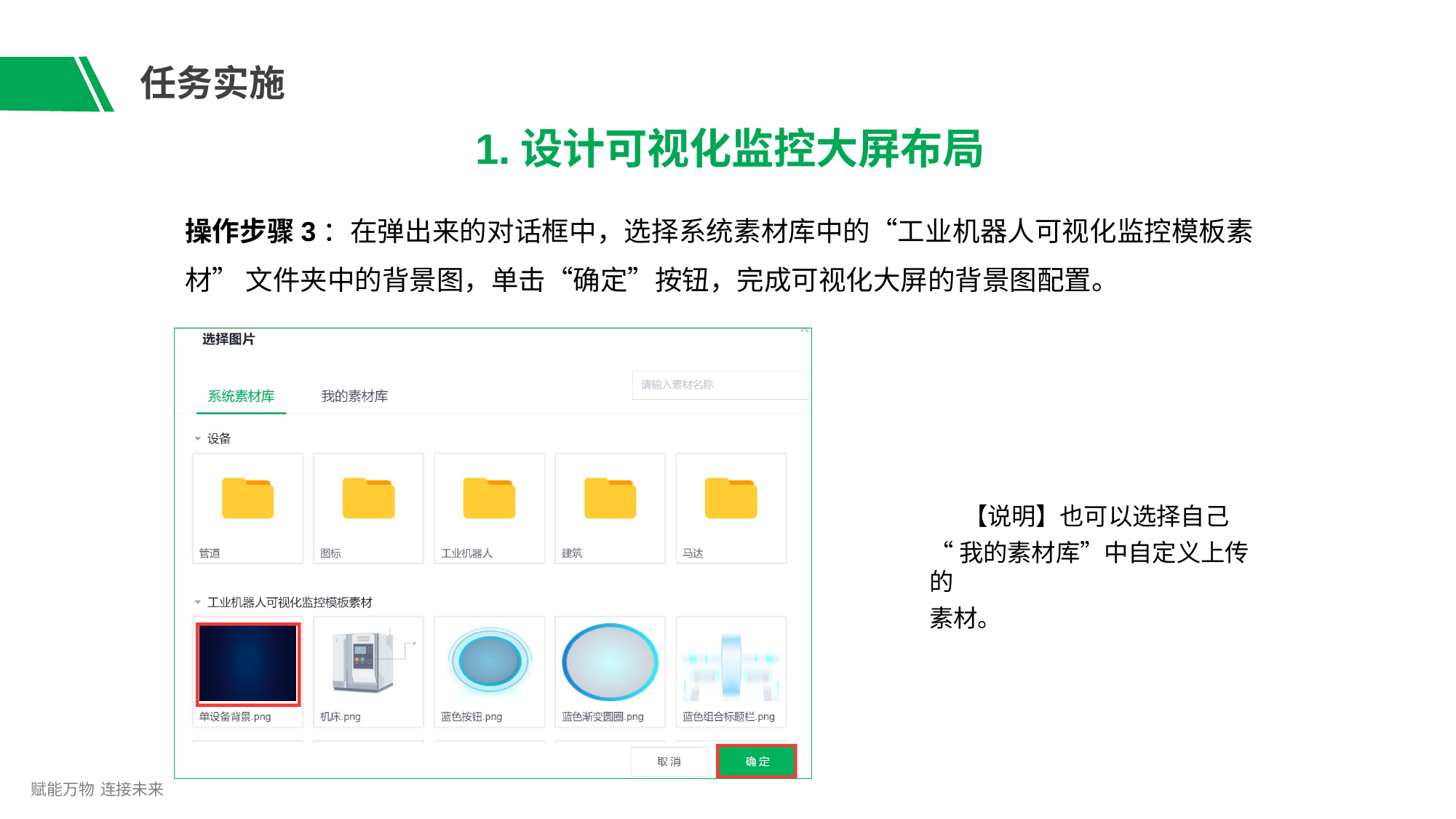

# 任务实施
1.设计可视化监控大屏布局
操作步骤3：在弹出来的对话框中，选择系统素材库中的“工业机器人可视化监控模板素材” 文件夹中的背景图，单击“确定”按钮，完成可视化大屏的背景图配置。

【说明】也可以选择自己
“我的素材库”中自定义上传的
素材。
赋能万物 连接未来